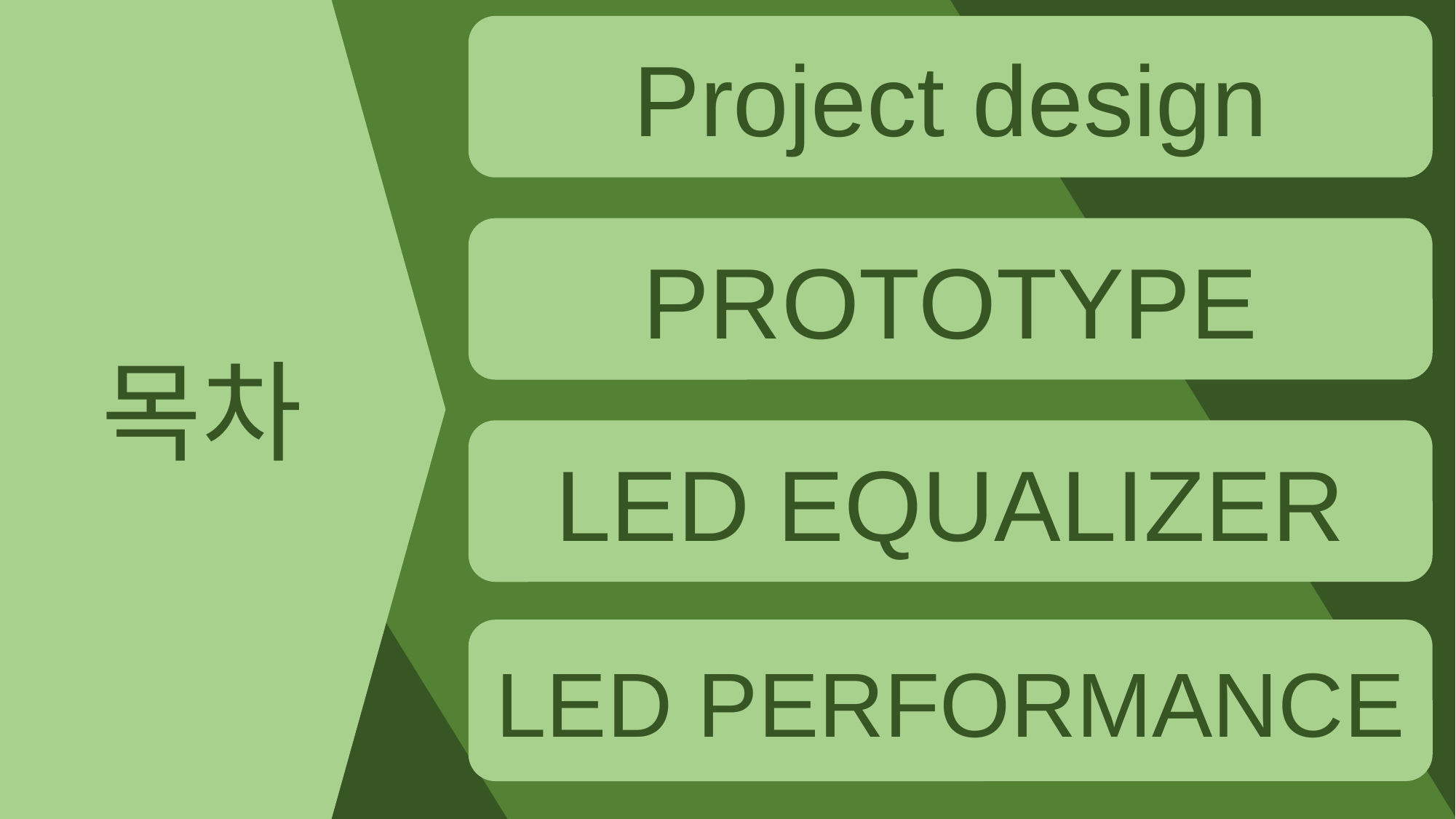

Project design
PROTOTYPE
목차
LED EQUALIZER
LED PERFORMANCE